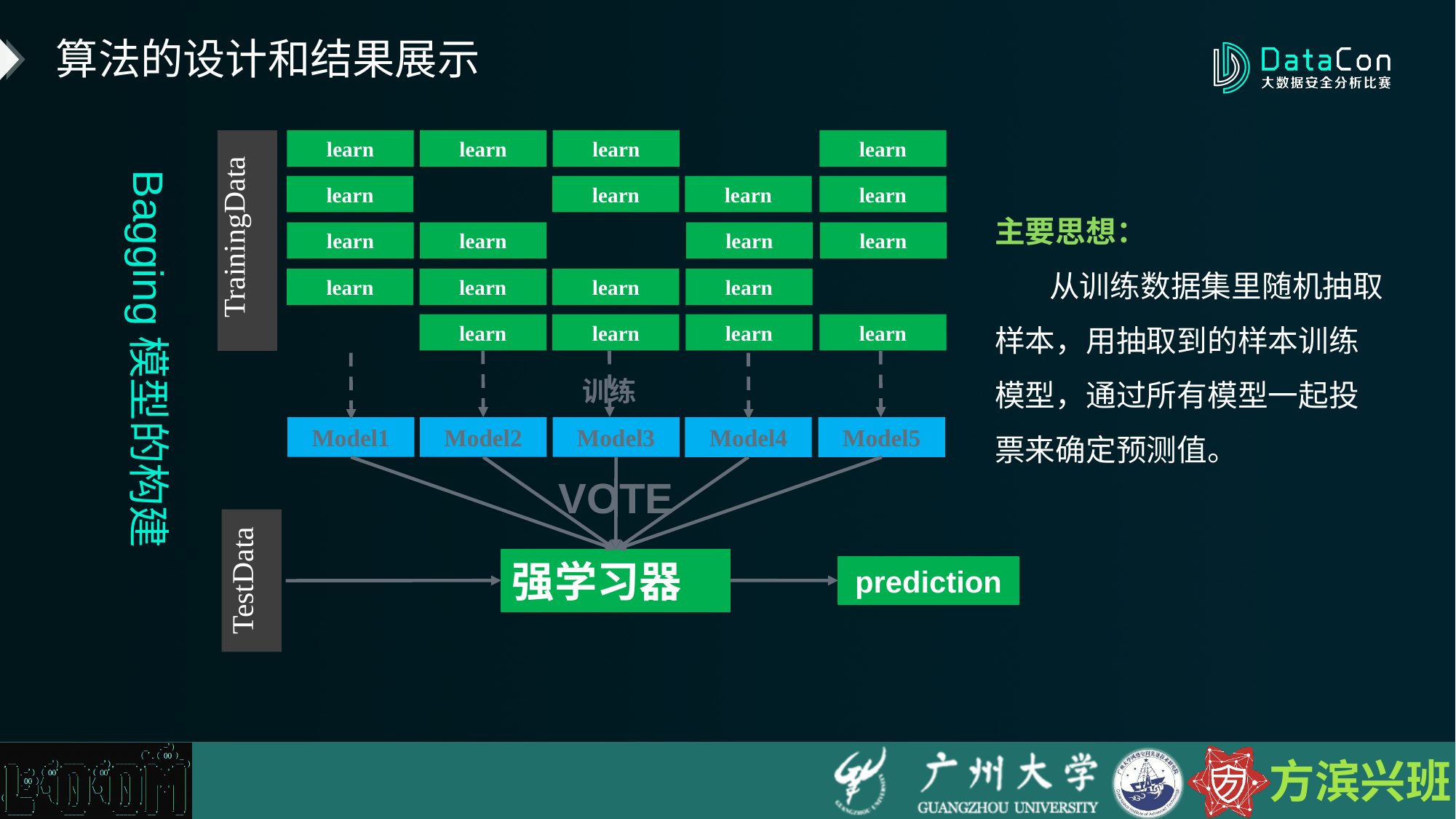

算法的设计和结果展示
TrainingData

learn
learn
learn
learn
learn
learn
learn
learn
learn
learn
learn
learn
learn
learn
learn
learn
learn
learn
learn
learn
训练
Model1
Model2
Model3
Model4
Model5
VOTE
TestData

强学习器
prediction
Bagging模型的构建
主要思想：
从训练数据集里随机抽取样本，用抽取到的样本训练模型，通过所有模型一起投票来确定预测值。